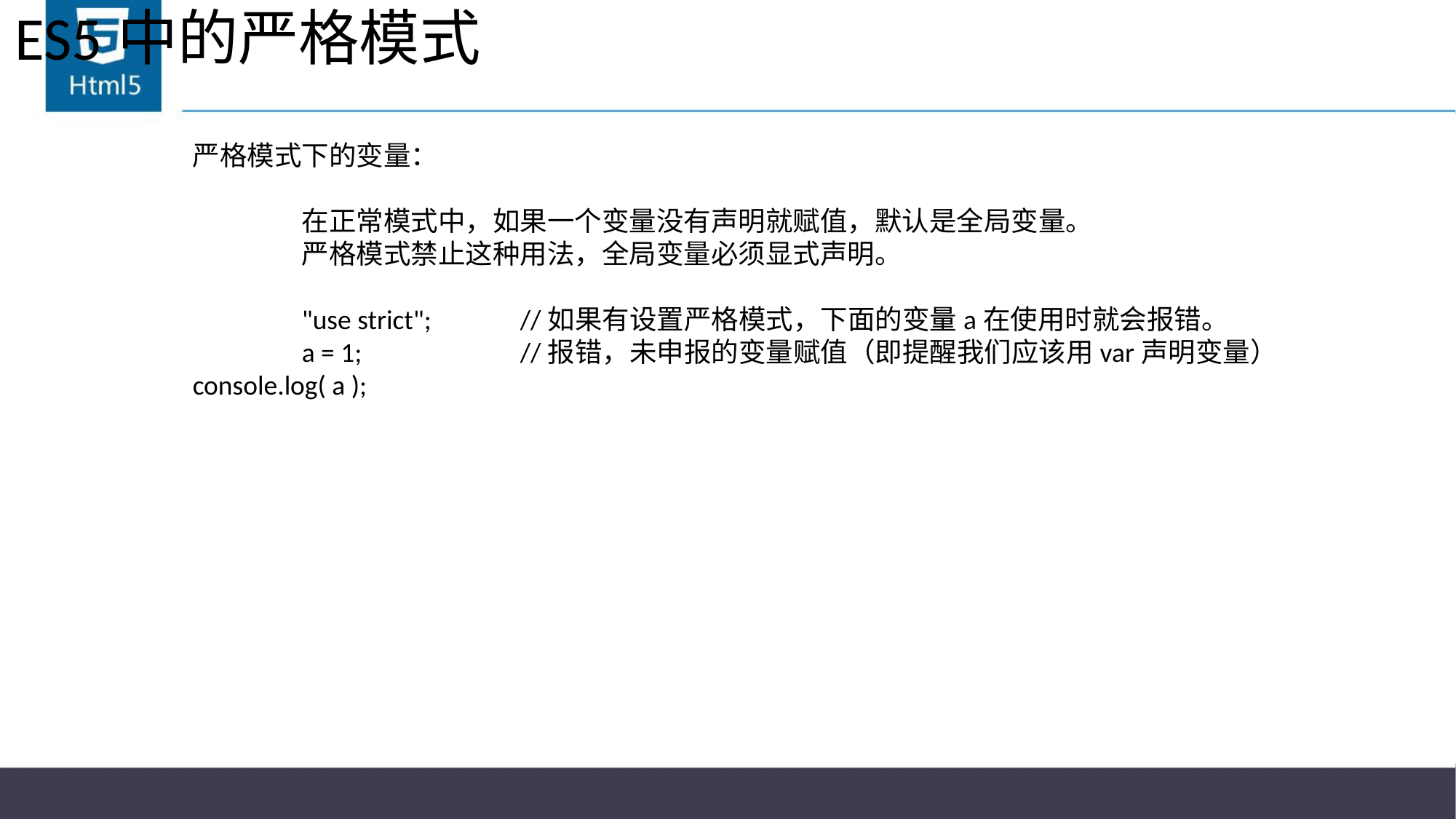

# ES5中的严格模式
严格模式下的变量：

	在正常模式中，如果一个变量没有声明就赋值，默认是全局变量。
	严格模式禁止这种用法，全局变量必须显式声明。

	"use strict";	//如果有设置严格模式，下面的变量a在使用时就会报错。
	a = 1;		//报错，未申报的变量赋值（即提醒我们应该用var声明变量）	console.log( a );